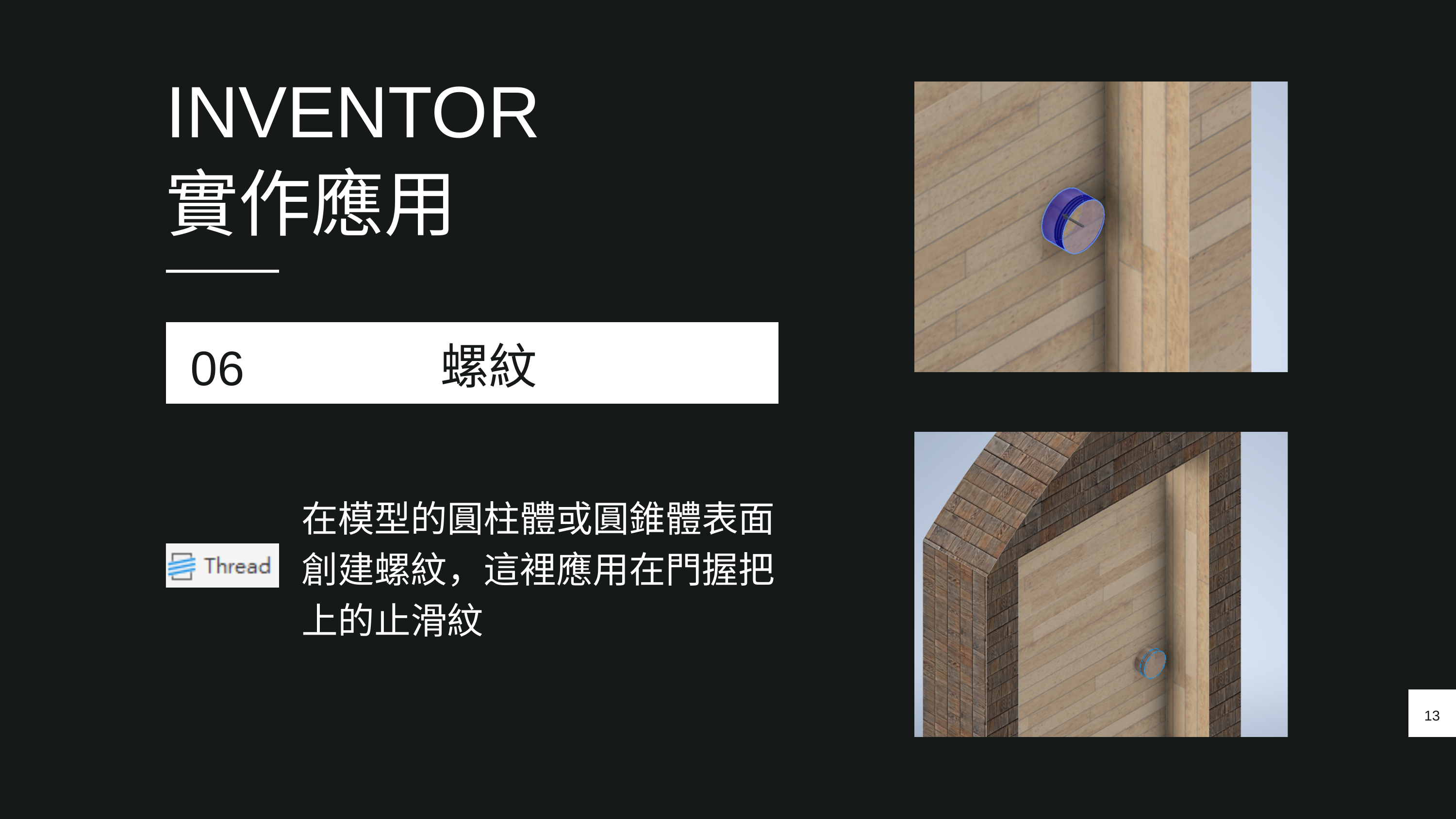

INVENTOR實作應用

  螺紋
06

在模型的圓柱體或圓錐體表面創建螺紋，這裡應用在門握把上的止滑紋

13